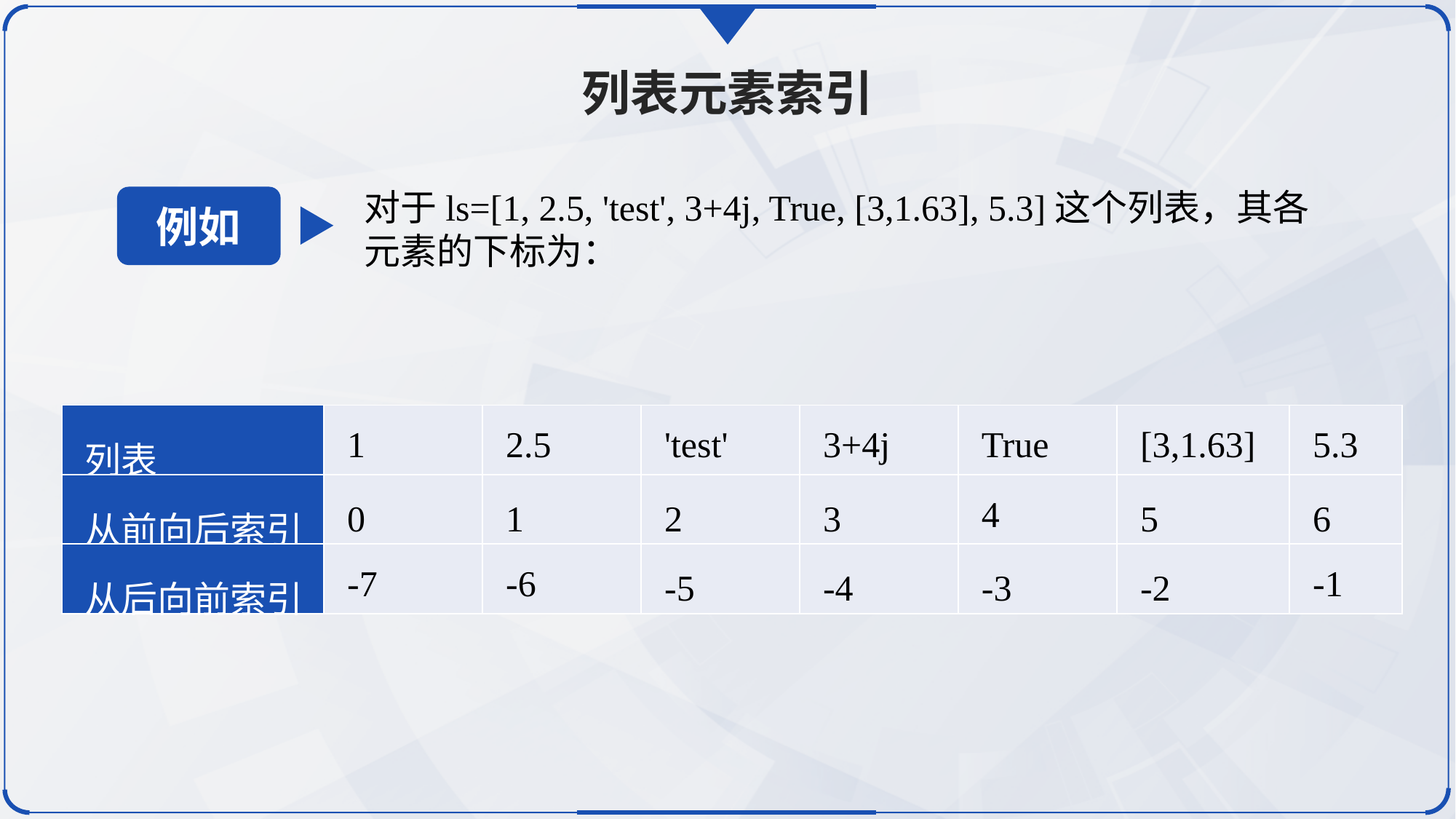

列表元素索引
对于ls=[1, 2.5, 'test', 3+4j, True, [3,1.63], 5.3]这个列表，其各元素的下标为：

例如

| 列表 | 1 | 2.5 | 'test' | 3+4j | True | [3,1.63] | 5.3 |
| --- | --- | --- | --- | --- | --- | --- | --- |
| 从前向后索引 | 0 | 1 | 2 | 3 | 4 | 5 | 6 |
| 从后向前索引 | -7 | -6 | -5 | -4 | -3 | -2 | -1 |